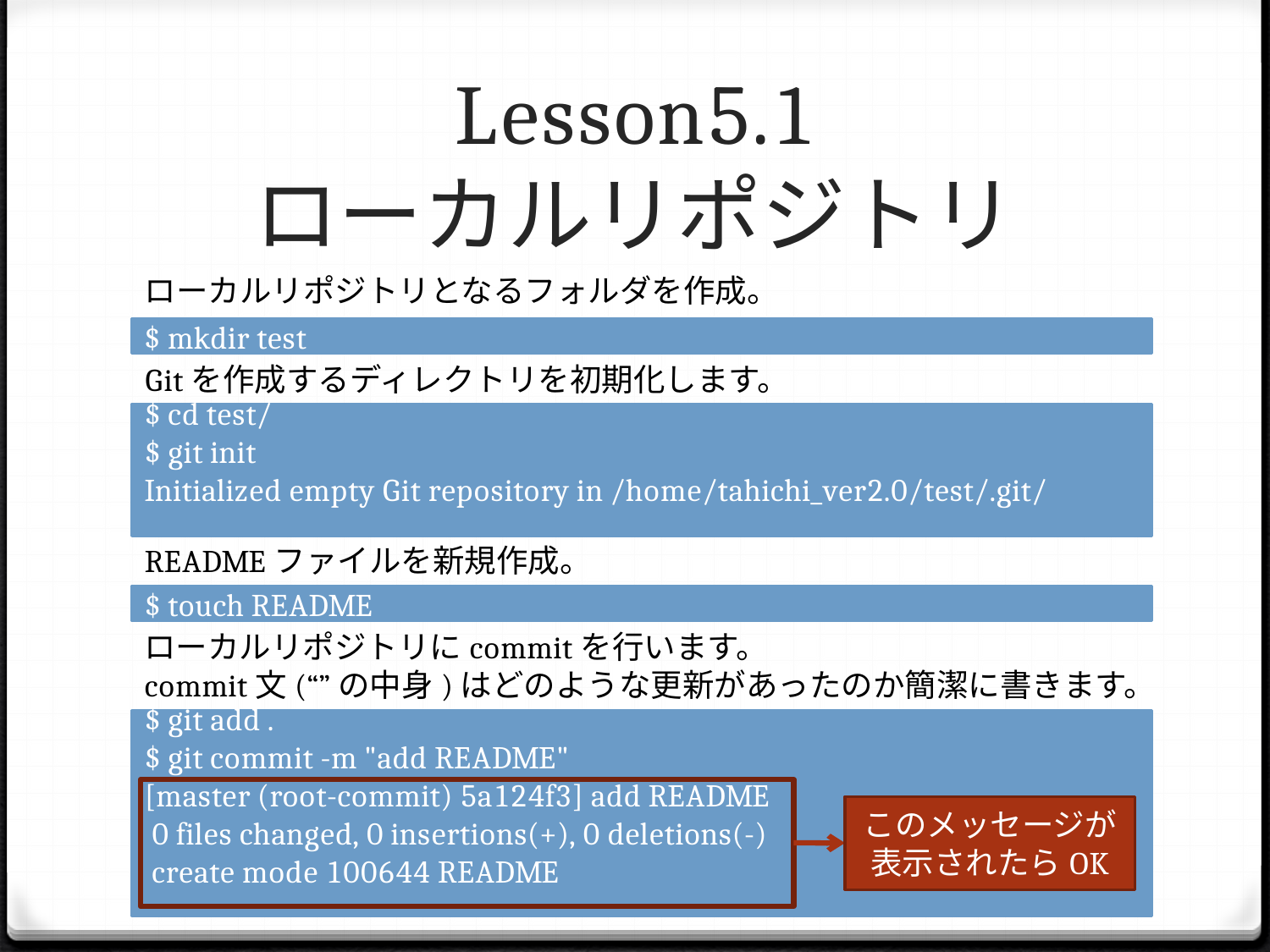

# Lesson5.1 ローカルリポジトリ
ローカルリポジトリとなるフォルダを作成。
$ mkdir test
Gitを作成するディレクトリを初期化します。
$ cd test/
$ git init
Initialized empty Git repository in /home/tahichi_ver2.0/test/.git/

READMEファイルを新規作成。
$ touch README
ローカルリポジトリにcommitを行います。
commit文(“”の中身)はどのような更新があったのか簡潔に書きます。
$ git add .
$ git commit -m "add README"
[master (root-commit) 5a124f3] add README
 0 files changed, 0 insertions(+), 0 deletions(-)
 create mode 100644 README

このメッセージが表示されたらOK